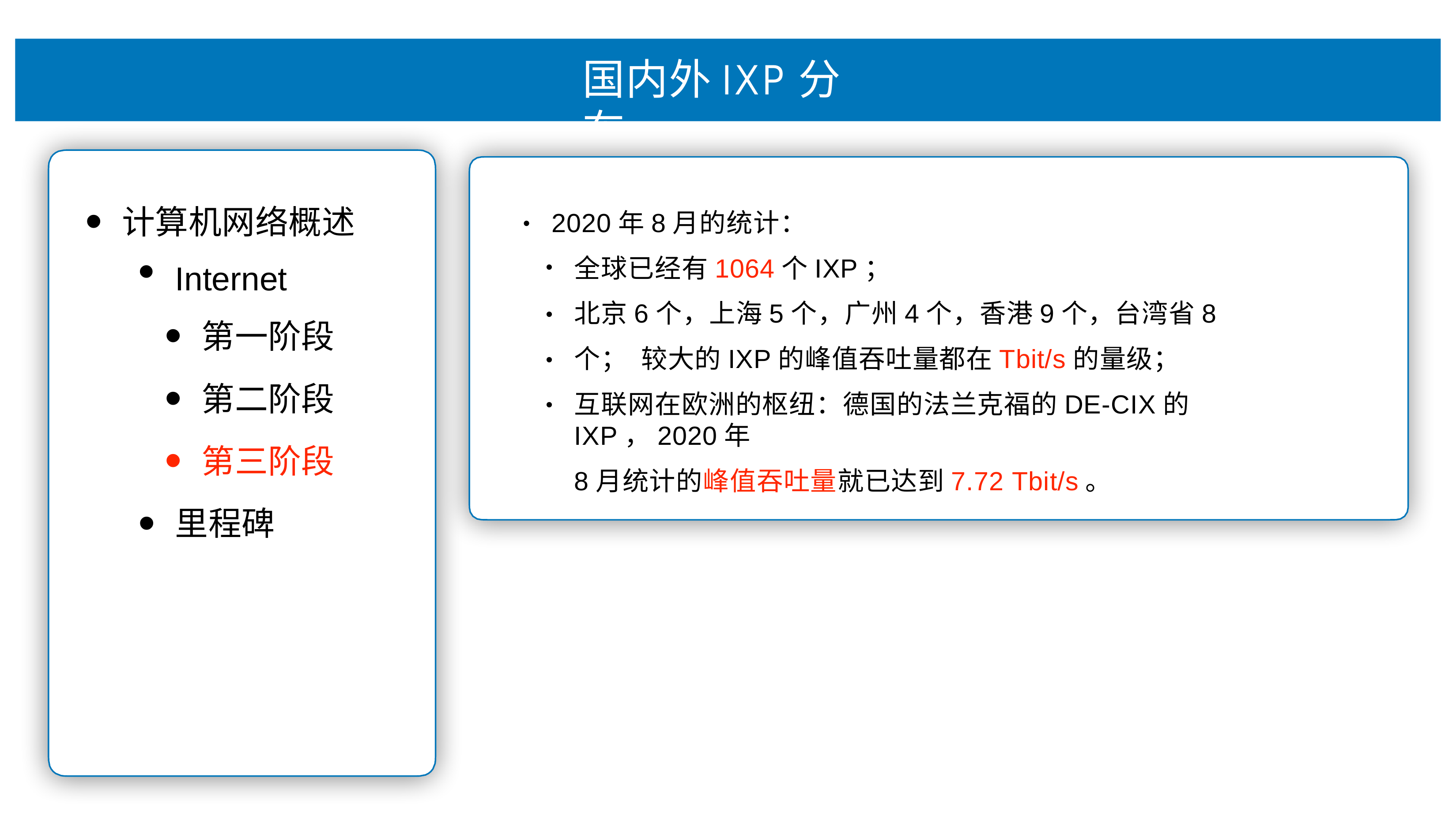

# 国内外IXP分布

计算机⽹络概述
Internet
第⼀阶段
第⼆阶段
第三阶段
⾥程碑
2020年8⽉的统计：
•
全球已经有1064个IXP；
北京6个，上海5个，⼴州4个，⾹港9个，台湾省8个；  较⼤的IXP的峰值吞吐量都在Tbit/s的量级；
互联⽹在欧洲的枢纽：德国的法兰克福的DE-CIX的IXP，2020年
8⽉统计的峰值吞吐量就已达到7.72 Tbit/s。
•
•
•